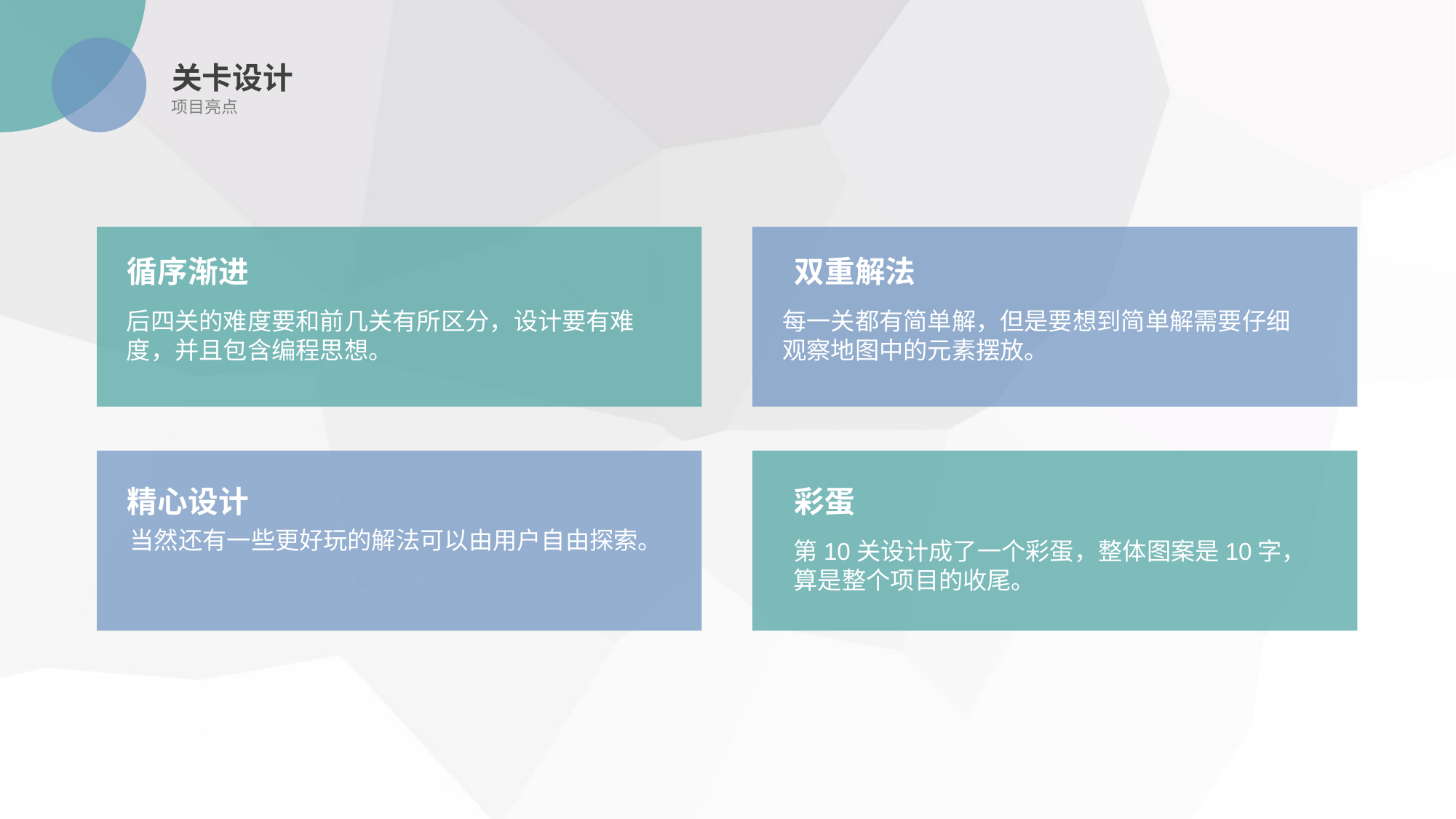

关卡设计
项目亮点

循序渐进
双重解法
每一关都有简单解，但是要想到简单解需要仔细观察地图中的元素摆放。
后四关的难度要和前几关有所区分，设计要有难度，并且包含编程思想。

精心设计
彩蛋
当然还有一些更好玩的解法可以由用户自由探索。
第10关设计成了一个彩蛋，整体图案是10字，算是整个项目的收尾。